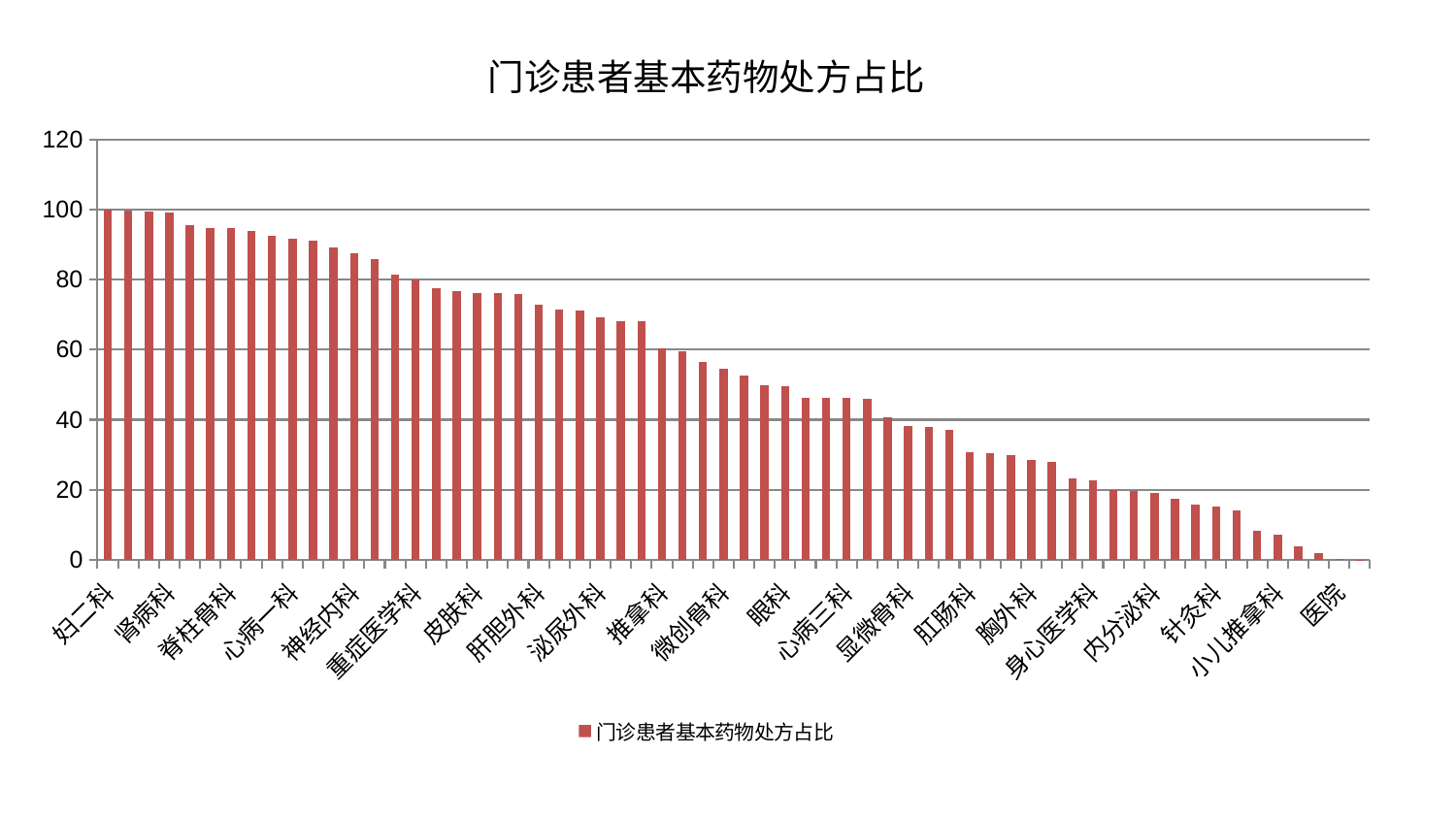

### Chart: 门诊患者基本药物处方占比

| Category | 门诊患者基本药物处方占比 |
|---|---|
| 妇二科 | 100.0 |
| 脑病二科 | 99.74627679844761 |
| 老年医学科 | 99.55374364239016 |
| 肾病科 | 99.12069730677874 |
| 关节骨科 | 95.6119012809461 |
| 脾胃科消化科合并 | 94.79416637299603 |
| 脊柱骨科 | 94.61630752394869 |
| 康复科 | 93.80695756125252 |
| 耳鼻喉科 | 92.64804643891014 |
| 心病一科 | 91.59011845180422 |
| 治未病中心 | 91.03976089167908 |
| 运动损伤骨科 | 89.33323612207559 |
| 神经内科 | 87.66762425907659 |
| 妇科 | 85.79810765991294 |
| 中医外治中心 | 81.45402365223381 |
| 重症医学科 | 79.9591595444161 |
| 呼吸内科 | 77.49468580715114 |
| 综合内科 | 76.81097701711036 |
| 皮肤科 | 76.29690183746911 |
| 风湿病科 | 76.16002949693632 |
| 美容皮肤科 | 75.98720421836241 |
| 肝胆外科 | 72.93113401684441 |
| 东区肾病科 | 71.53500368053702 |
| 脑病三科 | 71.25661237077321 |
| 泌尿外科 | 69.37661880670659 |
| 脑病一科 | 68.07917004630818 |
| 西区重症医学科 | 68.06298093951806 |
| 推拿科 | 60.34383223519423 |
| 脾胃病科 | 59.50370815348517 |
| 骨科 | 56.547156184042144 |
| 微创骨科 | 54.502178334739035 |
| 心病二科 | 52.732076692995626 |
| 肝病科 | 49.77140322052315 |
| 眼科 | 49.576848136209854 |
| 心血管内科 | 46.339721000399194 |
| 心病四科 | 46.248413651111285 |
| 心病三科 | 46.0963948158108 |
| 消化内科 | 46.0081512578154 |
| 血液科 | 40.64000058135067 |
| 显微骨科 | 38.29074503985459 |
| 中医经典科 | 37.88318734012452 |
| 周围血管科 | 37.01751440177415 |
| 肛肠科 | 30.749931687950077 |
| 神经外科 | 30.389669457079147 |
| 儿科 | 29.848409563224877 |
| 胸外科 | 28.37291787829483 |
| 肿瘤内科 | 27.880023225935687 |
| 男科 | 23.129369030185547 |
| 身心医学科 | 22.568508479733687 |
| 小儿骨科 | 19.81645567883776 |
| 妇科妇二科合并 | 19.65687568334277 |
| 内分泌科 | 18.9795572995724 |
| 创伤骨科 | 17.330726185735664 |
| 口腔科 | 15.617624975567546 |
| 针灸科 | 15.235949248611444 |
| 普通外科 | 14.219988523688379 |
| 东区重症医学科 | 8.252864525833632 |
| 小儿推拿科 | 7.282098831919537 |
| 产科 | 3.862477572168299 |
| 乳腺甲状腺外科 | 1.999782849006067 |
| 医院 | 0.3284260532297605 |
| 肾脏内科 | 0.0010798750451841172 |
213